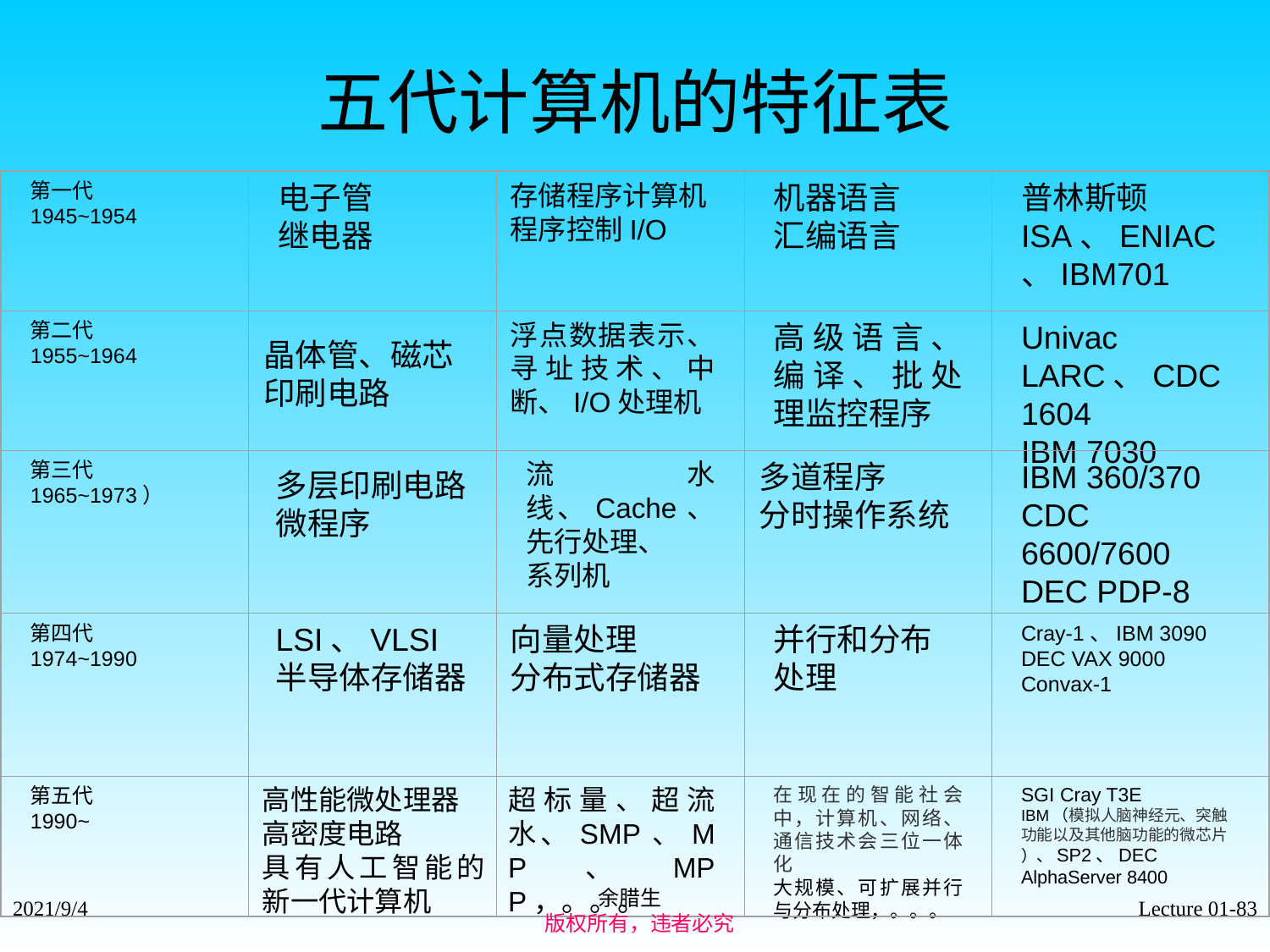

五代计算机的特征表

第一代
1945~1954

电子管
继电器

存储程序计算机
程序控制I/O

机器语言
汇编语言

普林斯顿ISA、ENIAC、IBM701

第二代
1955~1964

晶体管、磁芯
印刷电路

浮点数据表示、寻址技术、中断、I/O处理机

高级语言、编译、批处理监控程序

Univac LARC、CDC 1604
IBM 7030

第三代
1965~1973）

多层印刷电路
微程序

流水线、Cache、先行处理、
系列机

多道程序
分时操作系统

IBM 360/370
CDC 6600/7600
DEC PDP-8

第四代
1974~1990

LSI、VLSI
半导体存储器

向量处理
分布式存储器

并行和分布处理

Cray-1、IBM 3090
DEC VAX 9000
Convax-1

第五代
1990~

高性能微处理器
高密度电路
具有人工智能的新一代计算机

超标量、超流水、SMP、MP、MPP，。。。

在现在的智能社会中，计算机、网络、通信技术会三位一体化
大规模、可扩展并行与分布处理，。。。

SGI Cray T3E
IBM（模拟人脑神经元、突触功能以及其他脑功能的微芯片
）、SP2、DEC
AlphaServer 8400

余腊生
 版权所有，违者必究
2021/9/4
Lecture 01-83